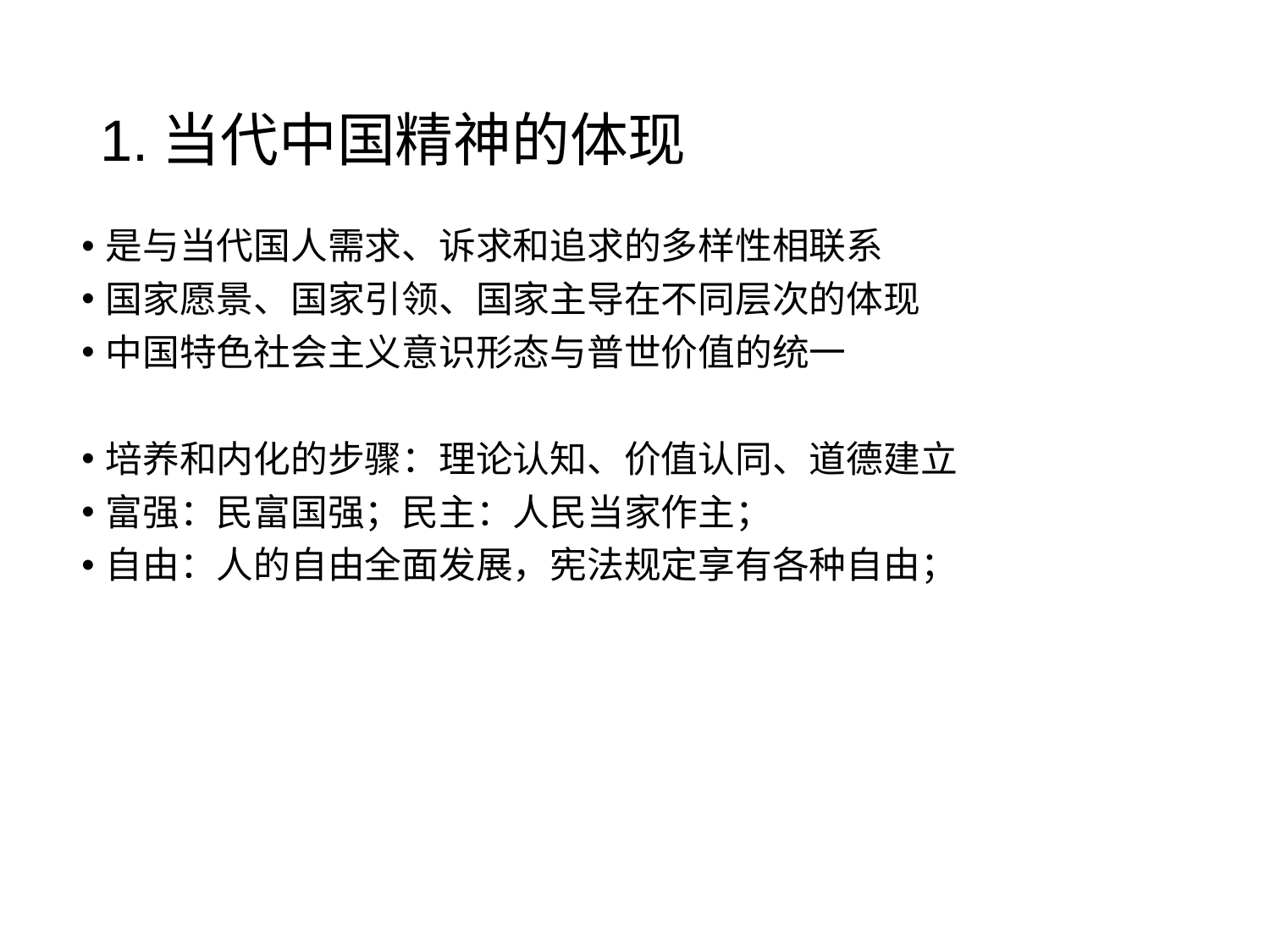

# 1.当代中国精神的体现
是与当代国人需求、诉求和追求的多样性相联系
国家愿景、国家引领、国家主导在不同层次的体现
中国特色社会主义意识形态与普世价值的统一

培养和内化的步骤：理论认知、价值认同、道德建立
富强：民富国强；民主：人民当家作主；
自由：人的自由全面发展，宪法规定享有各种自由；